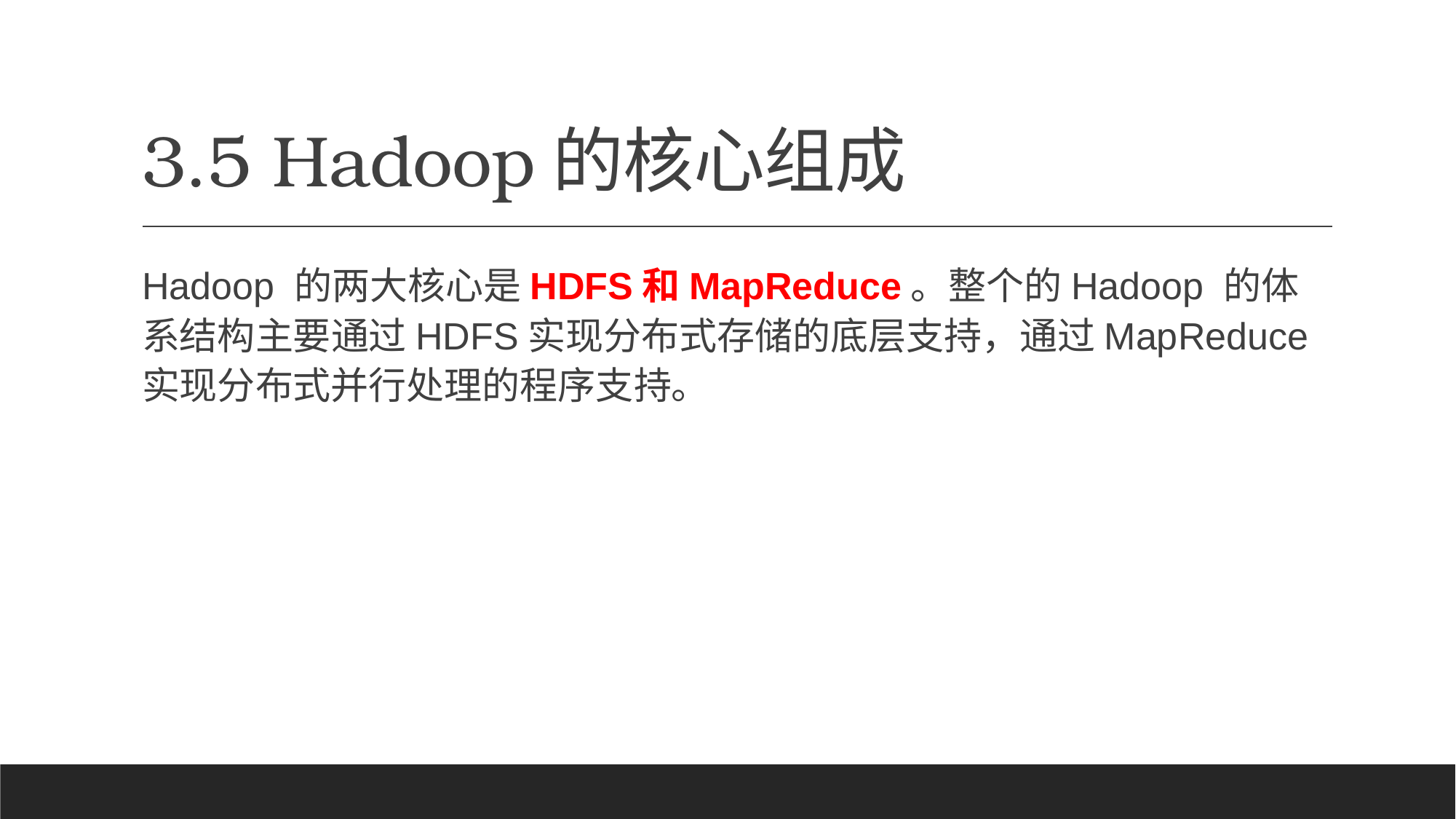

# 3.5 Hadoop的核心组成
Hadoop 的两大核心是HDFS和MapReduce。整个的Hadoop 的体系结构主要通过HDFS实现分布式存储的底层支持，通过MapReduce 实现分布式并行处理的程序支持。